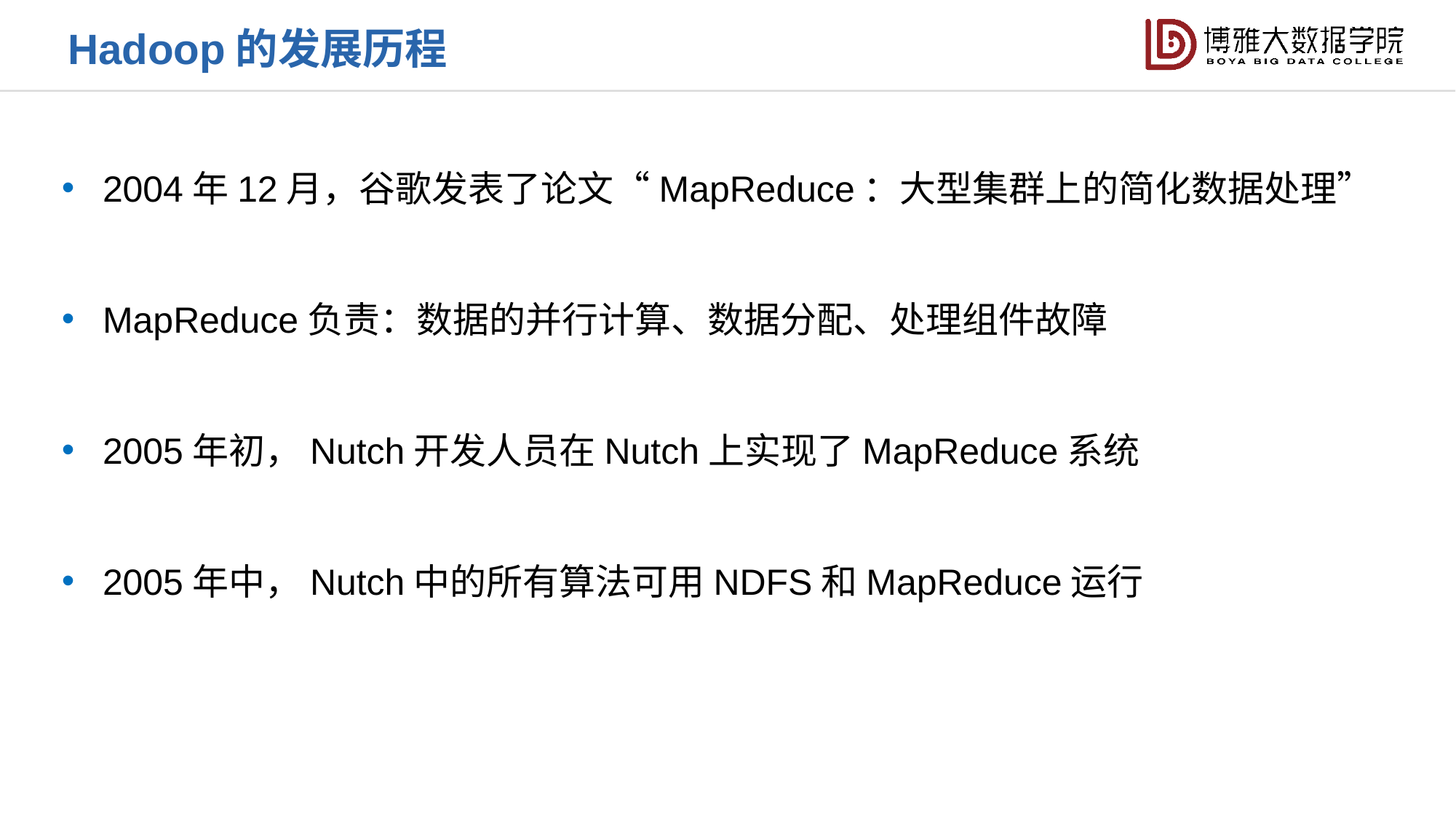

Hadoop的发展历程
2004年12月，谷歌发表了论文“MapReduce：大型集群上的简化数据处理”

MapReduce负责：数据的并行计算、数据分配、处理组件故障

2005年初，Nutch开发人员在Nutch上实现了MapReduce系统

2005年中，Nutch中的所有算法可用NDFS和MapReduce运行